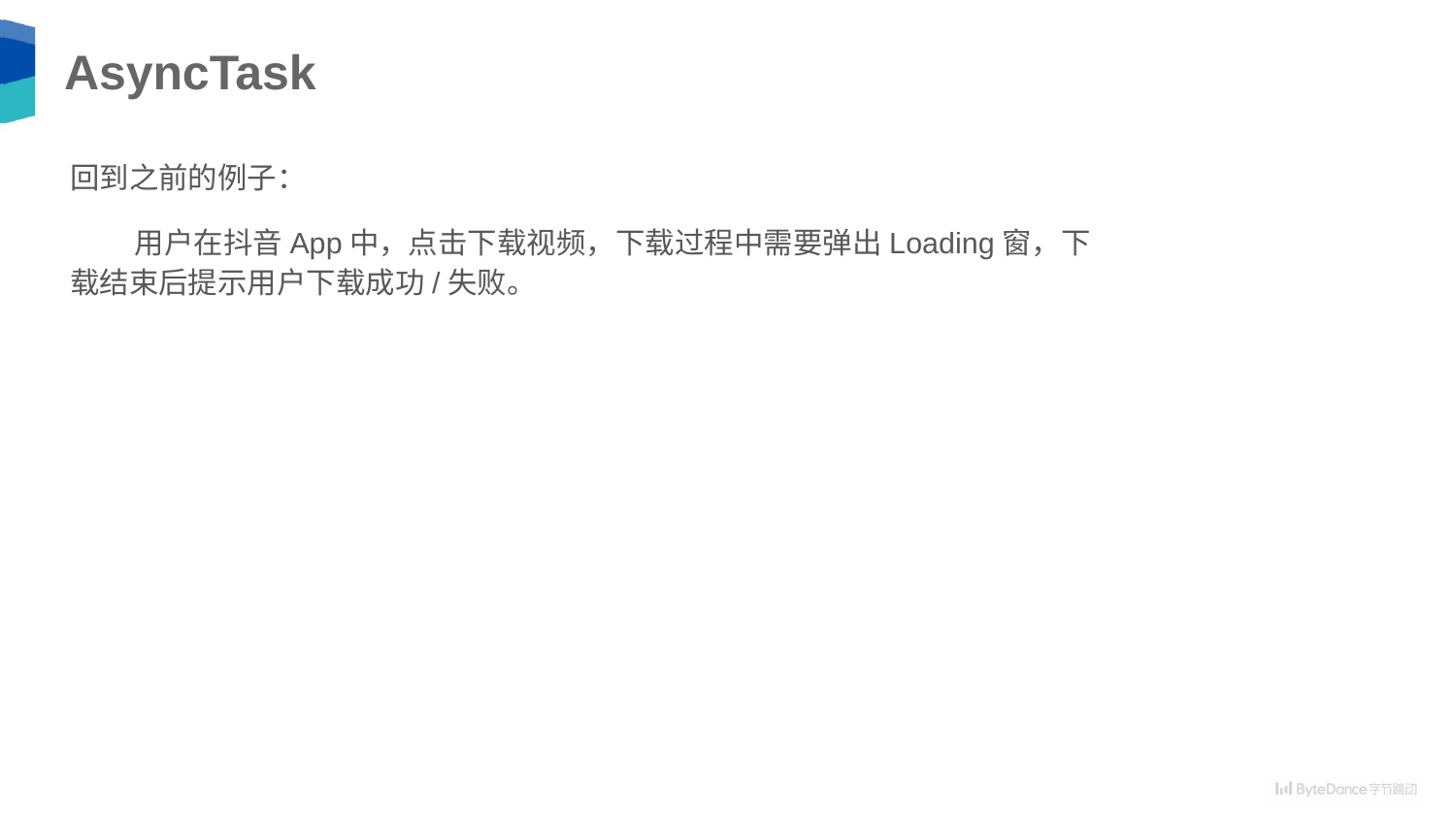

# AsyncTask
回到之前的例子：
       用户在抖音App中，点击下载视频，下载过程中需要弹出Loading窗，下载结束后提示用户下载成功/失败。